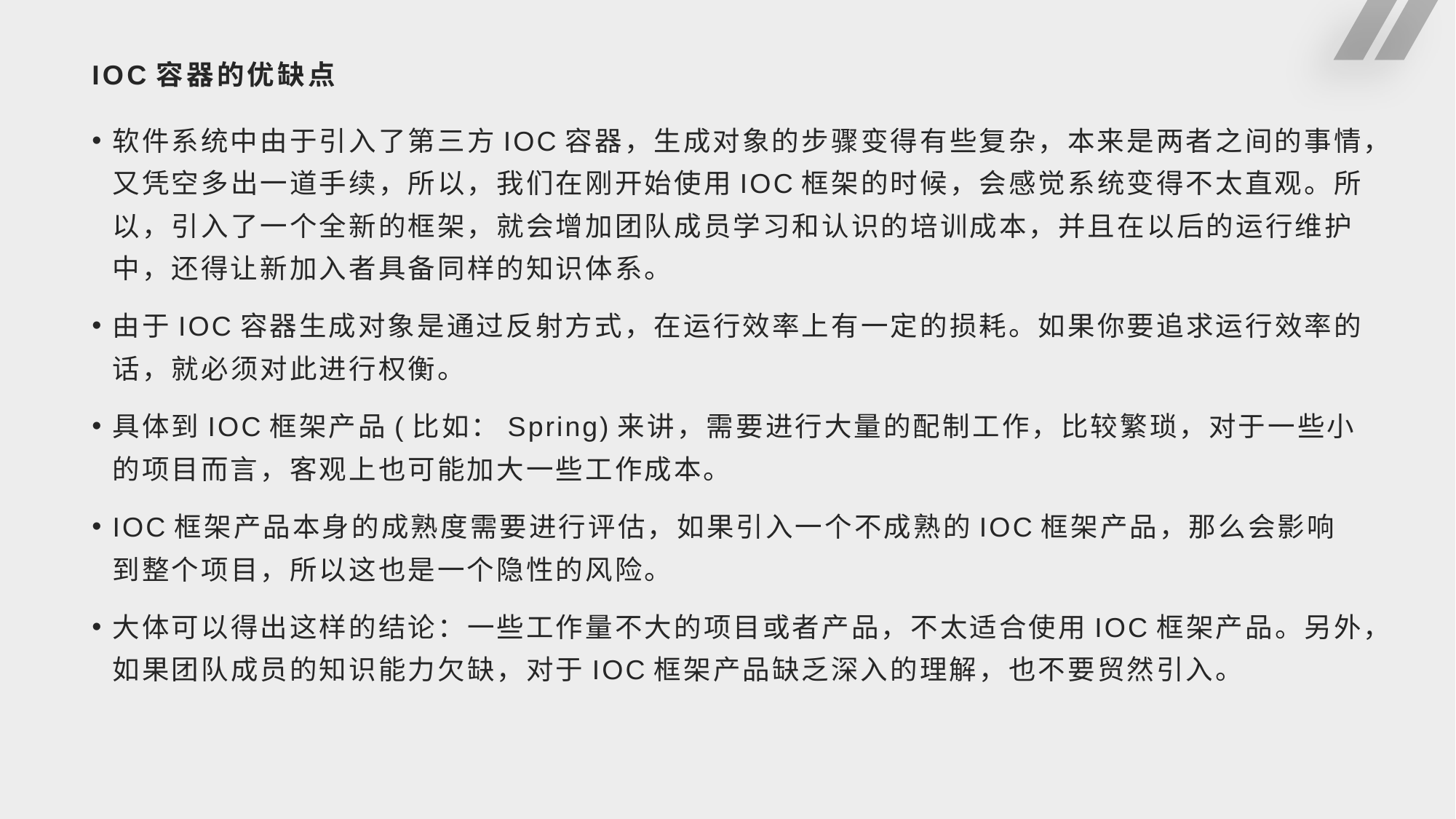

# IOC容器的优缺点
软件系统中由于引入了第三方IOC容器，生成对象的步骤变得有些复杂，本来是两者之间的事情，又凭空多出一道手续，所以，我们在刚开始使用IOC框架的时候，会感觉系统变得不太直观。所以，引入了一个全新的框架，就会增加团队成员学习和认识的培训成本，并且在以后的运行维护中，还得让新加入者具备同样的知识体系。
由于IOC容器生成对象是通过反射方式，在运行效率上有一定的损耗。如果你要追求运行效率的话，就必须对此进行权衡。
具体到IOC框架产品(比如：Spring)来讲，需要进行大量的配制工作，比较繁琐，对于一些小的项目而言，客观上也可能加大一些工作成本。
IOC框架产品本身的成熟度需要进行评估，如果引入一个不成熟的IOC框架产品，那么会影响到整个项目，所以这也是一个隐性的风险。
大体可以得出这样的结论：一些工作量不大的项目或者产品，不太适合使用IOC框架产品。另外，如果团队成员的知识能力欠缺，对于IOC框架产品缺乏深入的理解，也不要贸然引入。